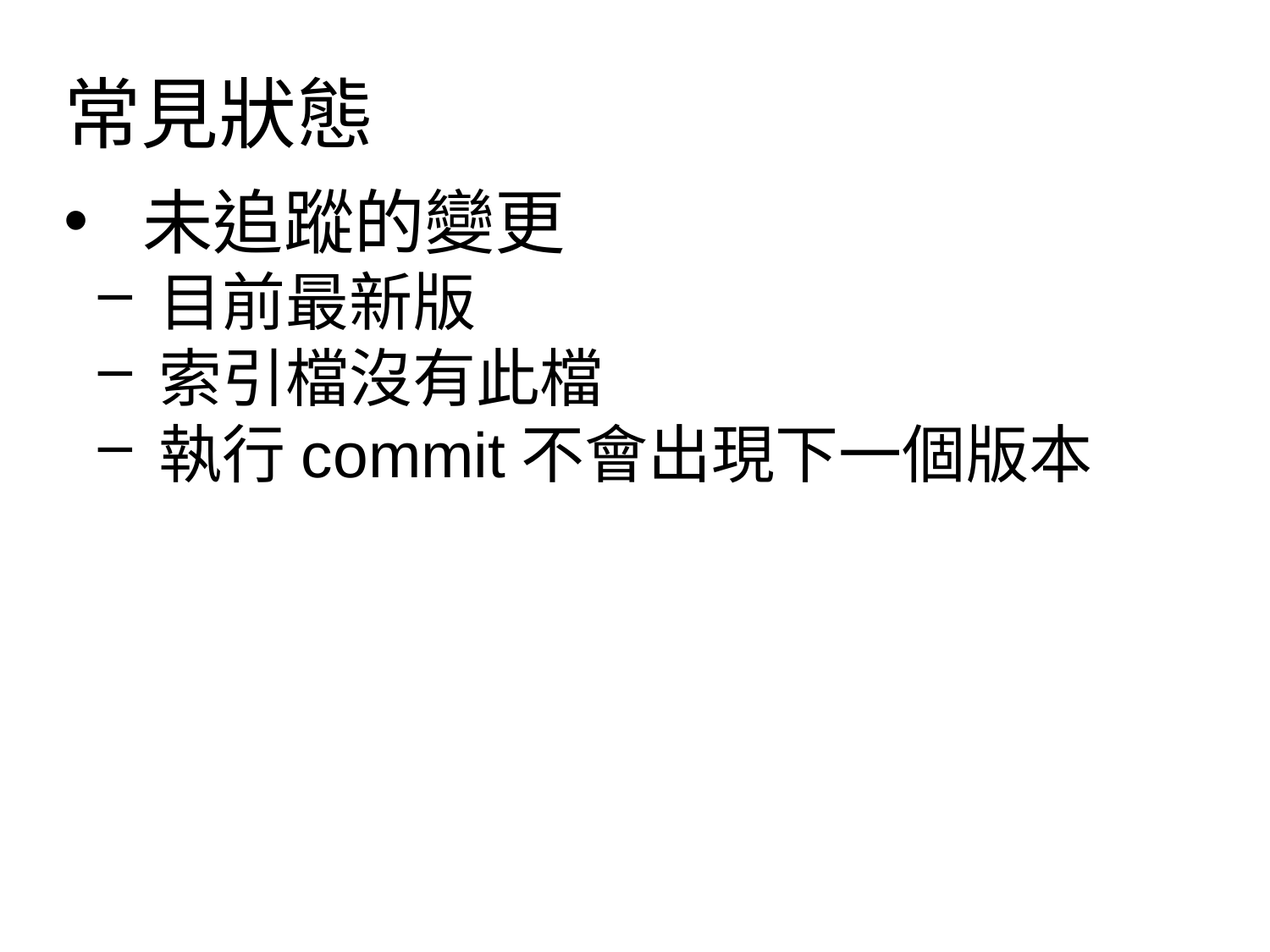

常見狀態
未追蹤的變更
目前最新版
索引檔沒有此檔
執行commit不會出現下一個版本